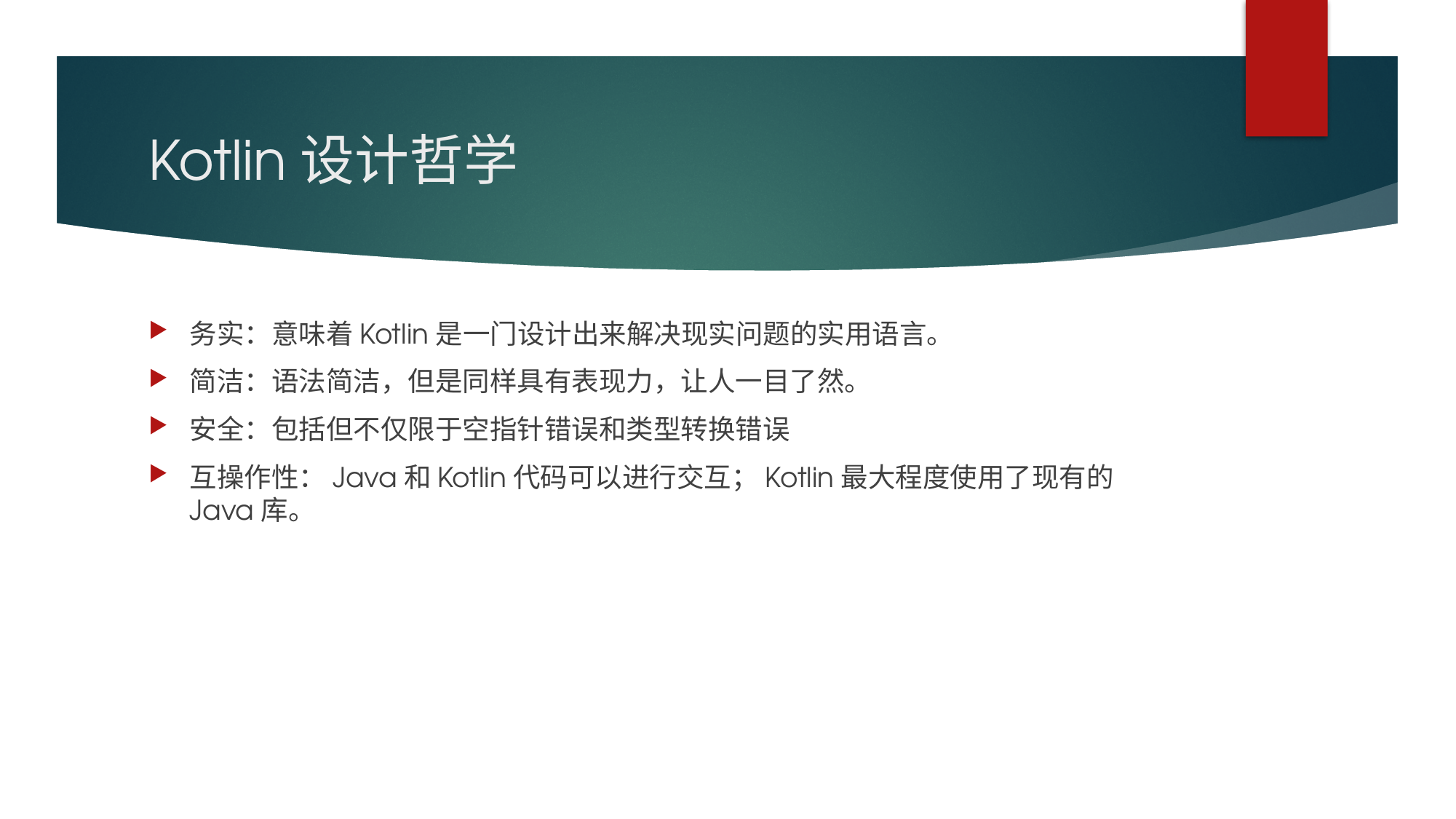

# Kotlin设计哲学
务实：意味着Kotlin是一门设计出来解决现实问题的实用语言。
简洁：语法简洁，但是同样具有表现力，让人一目了然。
安全：包括但不仅限于空指针错误和类型转换错误
互操作性：Java和Kotlin代码可以进行交互；Kotlin最大程度使用了现有的Java库。